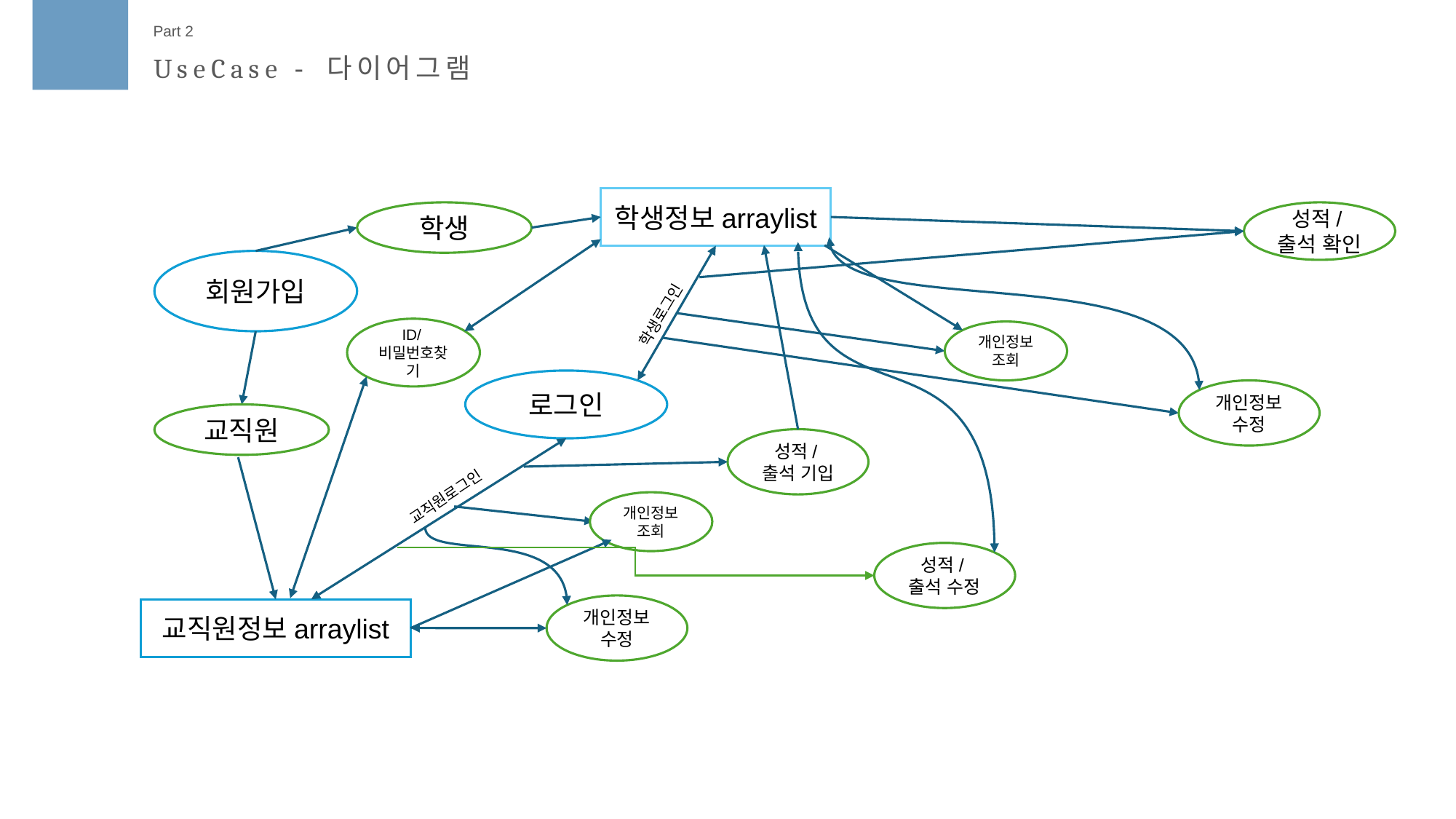

Part 2
UseCase - 다이어그램
학생정보arraylist
학생
성적/출석 확인
회원가입
학생로그인
ID/비밀번호찾기
개인정보조회
로그인
개인정보수정
교직원
성적/출석 기입
교직원로그인
개인정보조회
성적/출석 수정
개인정보수정
교직원정보arraylist